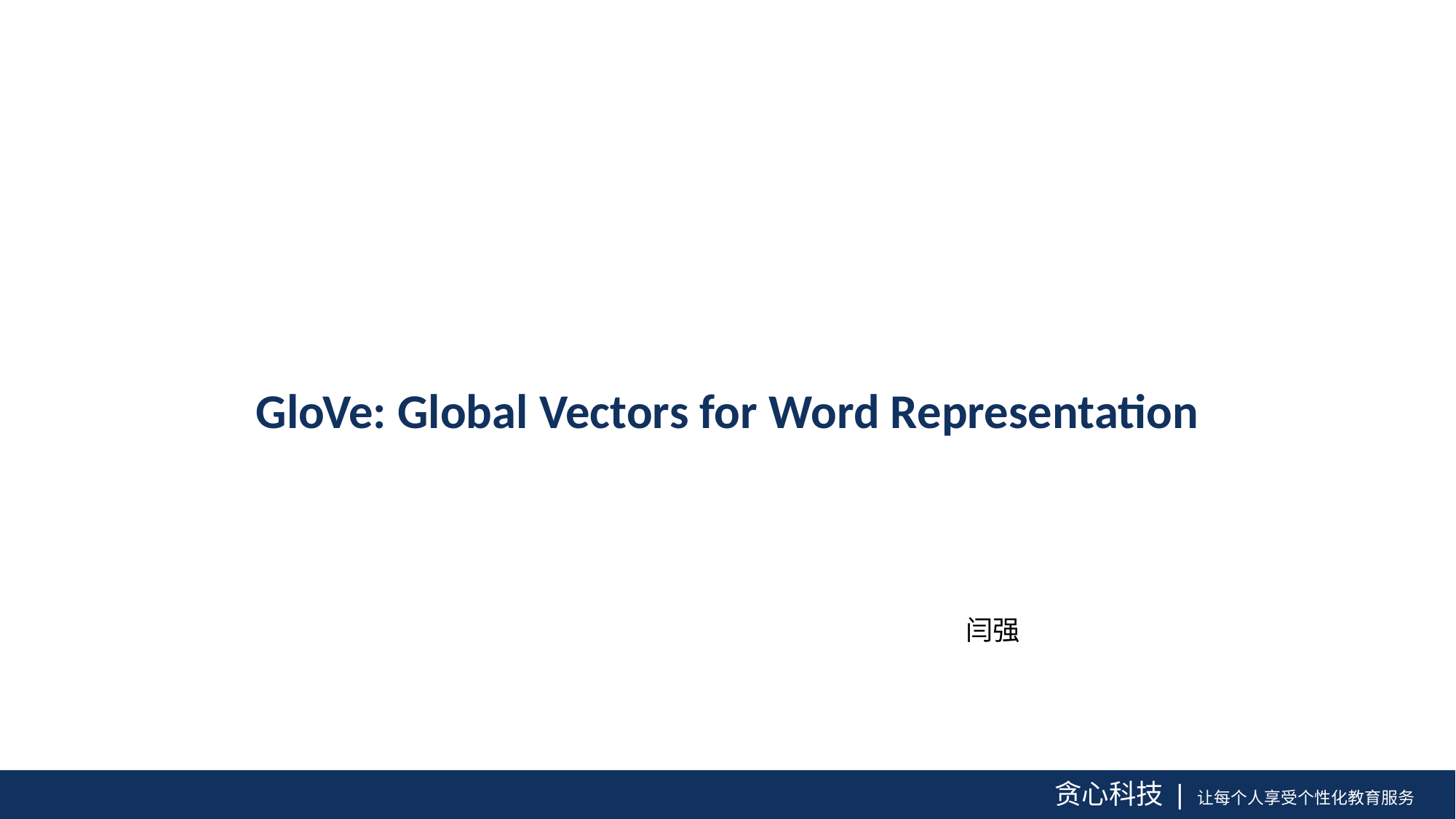

GloVe: Global Vectors for Word Representation
闫强